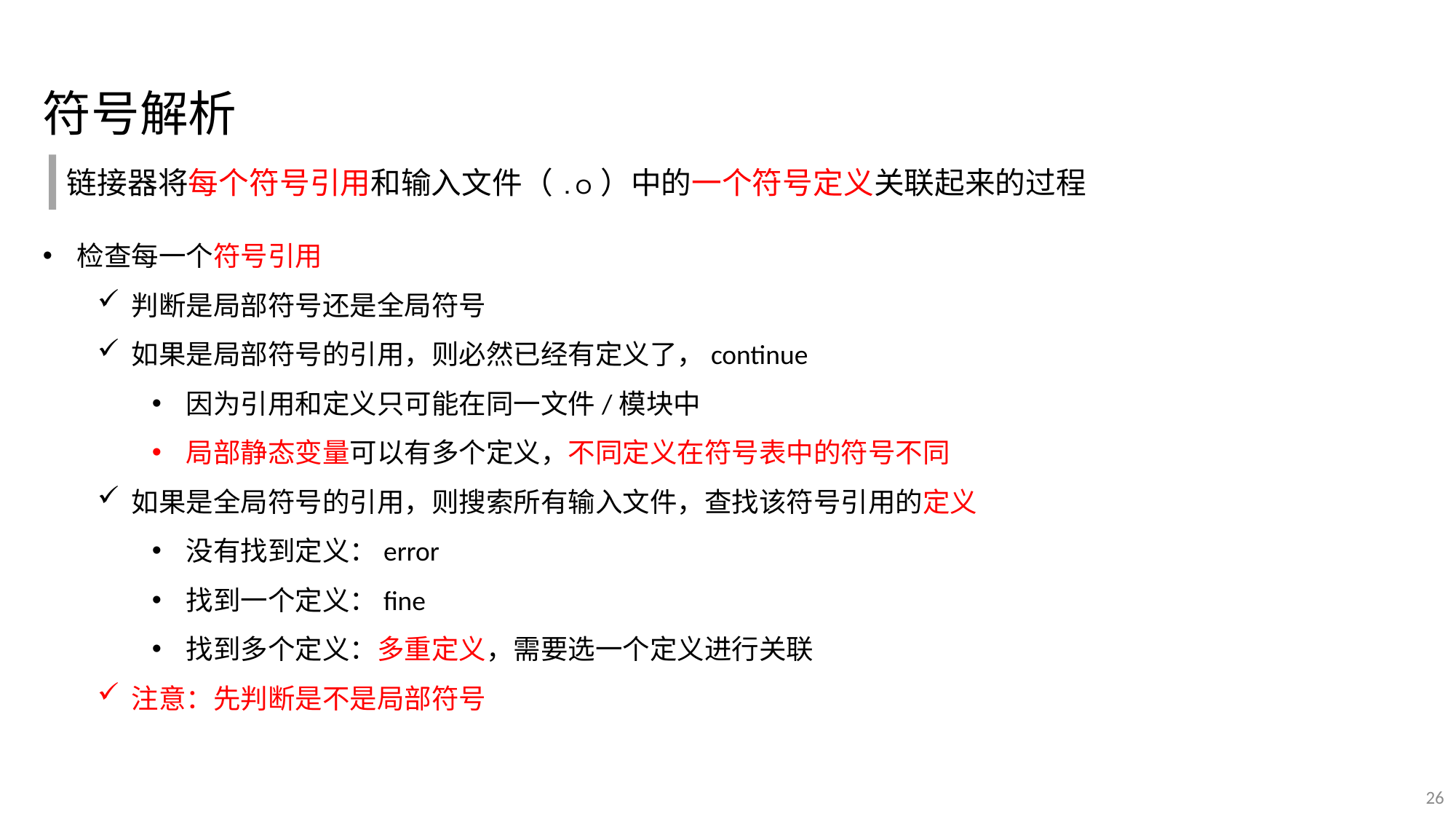

符号解析

链接器将每个符号引用和输入文件（.o）中的一个符号定义关联起来的过程
检查每一个符号引用
判断是局部符号还是全局符号
如果是局部符号的引用，则必然已经有定义了，continue
因为引用和定义只可能在同一文件/模块中
局部静态变量可以有多个定义，不同定义在符号表中的符号不同
如果是全局符号的引用，则搜索所有输入文件，查找该符号引用的定义
没有找到定义：error
找到一个定义：fine
找到多个定义：多重定义，需要选一个定义进行关联
注意：先判断是不是局部符号
26